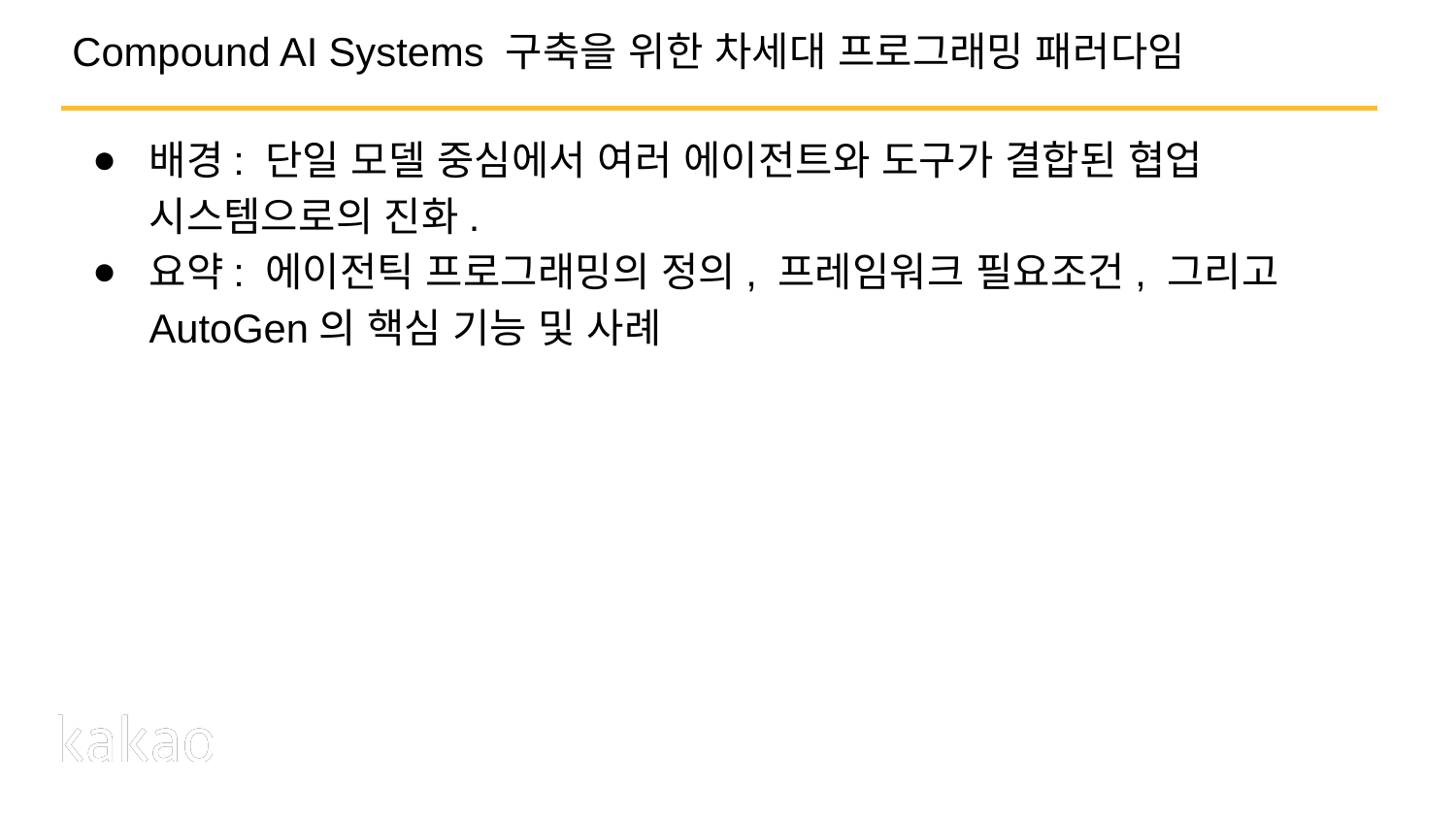

# Compound AI Systems 구축을 위한 차세대 프로그래밍 패러다임
배경: 단일 모델 중심에서 여러 에이전트와 도구가 결합된 협업 시스템으로의 진화.
요약: 에이전틱 프로그래밍의 정의, 프레임워크 필요조건, 그리고 AutoGen의 핵심 기능 및 사례